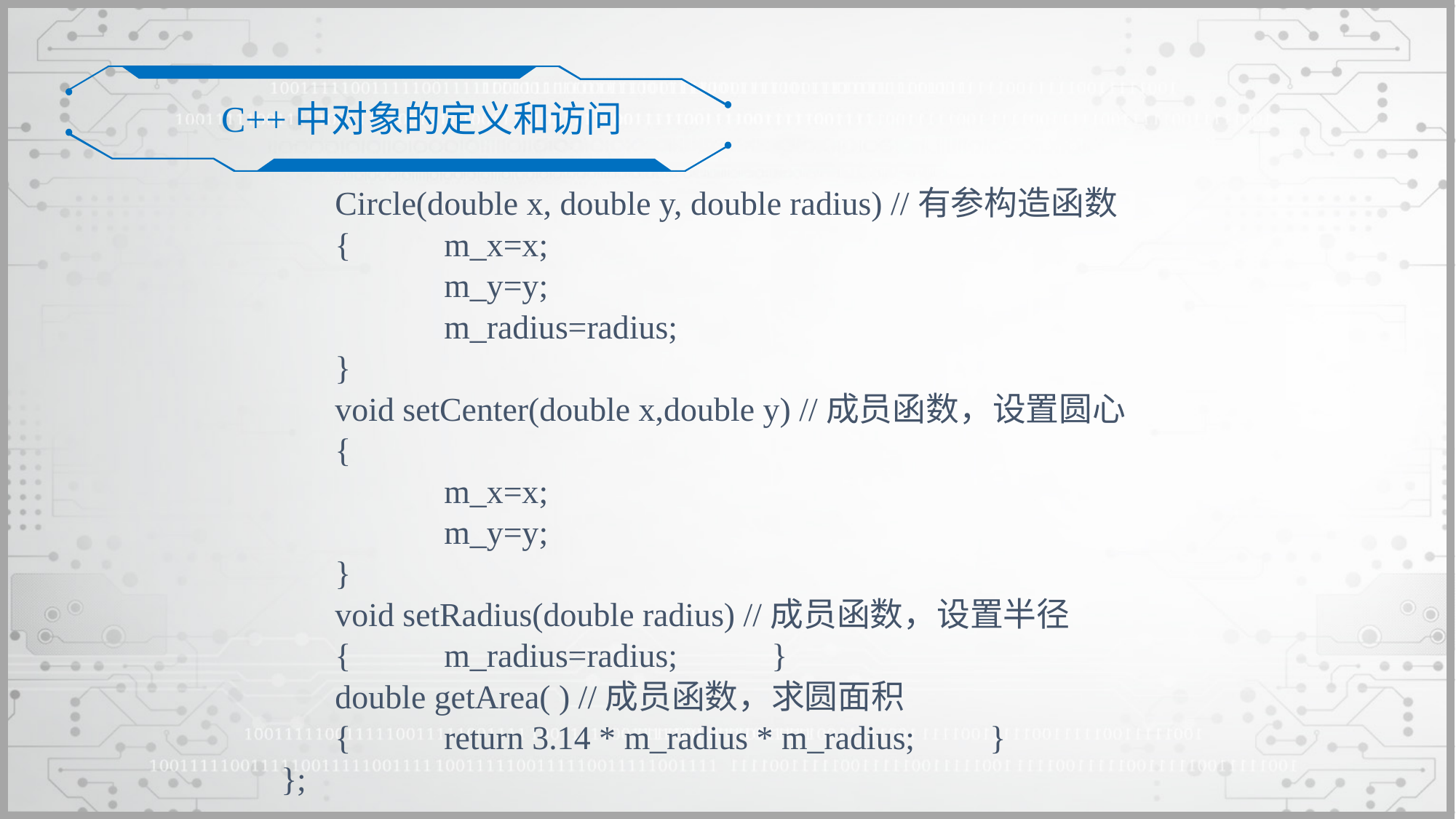

C++中对象的定义和访问
	Circle(double x, double y, double radius) //有参构造函数
	{	m_x=x;
		m_y=y;
		m_radius=radius;
	}
	void setCenter(double x,double y) //成员函数，设置圆心
	{
		m_x=x;
		m_y=y;
	}
	void setRadius(double radius) //成员函数，设置半径
	{	m_radius=radius;	}
	double getArea( ) //成员函数，求圆面积
	{	return 3.14 * m_radius * m_radius;	}
};